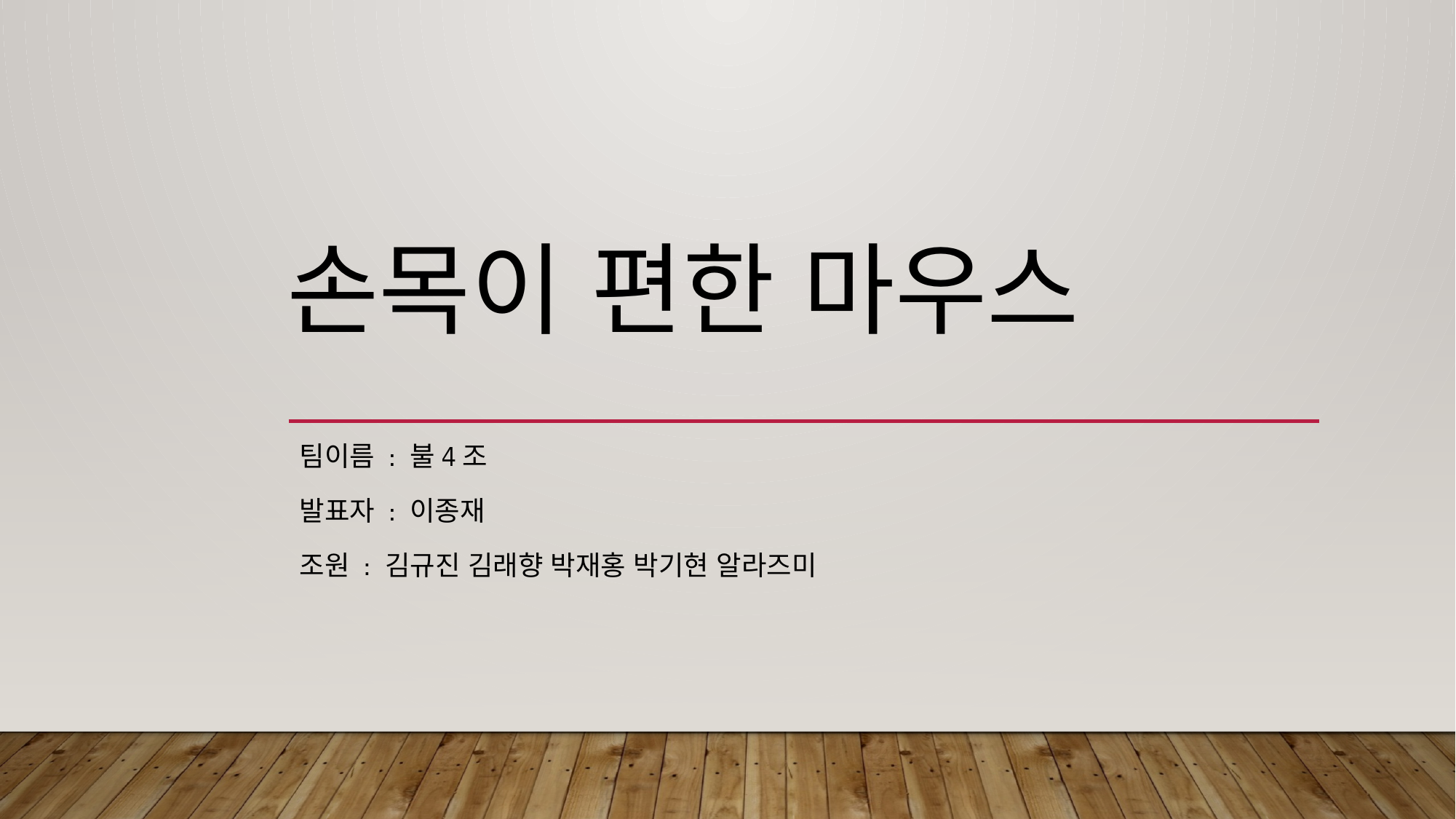

# 손목이 편한 마우스
팀이름 : 불4조
발표자 : 이종재
조원 : 김규진 김래향 박재홍 박기현 알라즈미